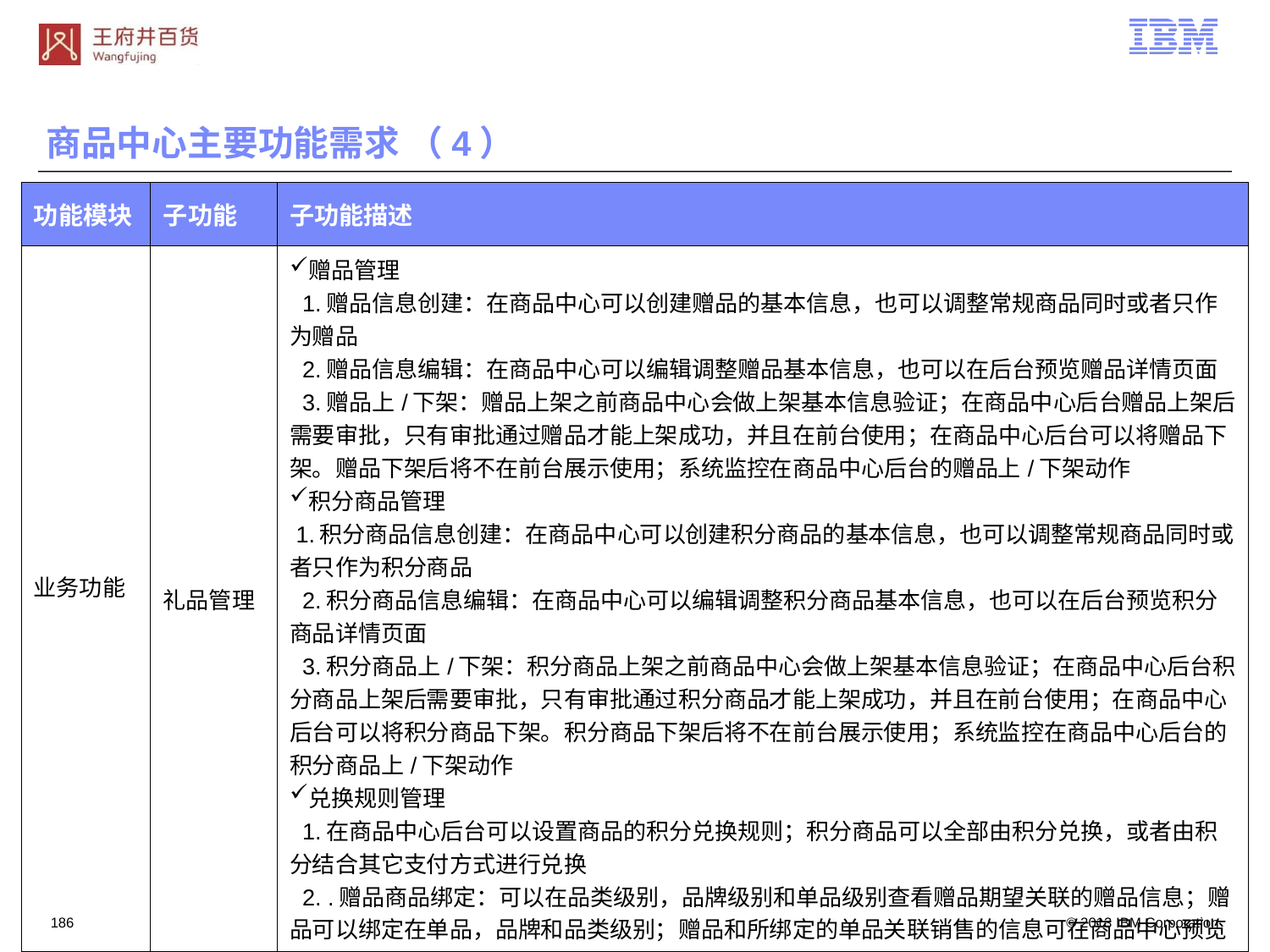

商品中心主要功能需求 （4）
| 功能模块 | 子功能 | 子功能描述 |
| --- | --- | --- |
| 业务功能 | 礼品管理 | 赠品管理 1.赠品信息创建：在商品中心可以创建赠品的基本信息，也可以调整常规商品同时或者只作为赠品 2.赠品信息编辑：在商品中心可以编辑调整赠品基本信息，也可以在后台预览赠品详情页面 3.赠品上/下架：赠品上架之前商品中心会做上架基本信息验证；在商品中心后台赠品上架后需要审批，只有审批通过赠品才能上架成功，并且在前台使用；在商品中心后台可以将赠品下架。赠品下架后将不在前台展示使用；系统监控在商品中心后台的赠品上/下架动作 积分商品管理 1.积分商品信息创建：在商品中心可以创建积分商品的基本信息，也可以调整常规商品同时或者只作为积分商品 2.积分商品信息编辑：在商品中心可以编辑调整积分商品基本信息，也可以在后台预览积分商品详情页面 3.积分商品上/下架：积分商品上架之前商品中心会做上架基本信息验证；在商品中心后台积分商品上架后需要审批，只有审批通过积分商品才能上架成功，并且在前台使用；在商品中心后台可以将积分商品下架。积分商品下架后将不在前台展示使用；系统监控在商品中心后台的积分商品上/下架动作 兑换规则管理 1.在商品中心后台可以设置商品的积分兑换规则；积分商品可以全部由积分兑换，或者由积分结合其它支付方式进行兑换 2. .赠品商品绑定：可以在品类级别，品牌级别和单品级别查看赠品期望关联的赠品信息；赠品可以绑定在单品，品牌和品类级别；赠品和所绑定的单品关联销售的信息可在商品中心预览 |
186